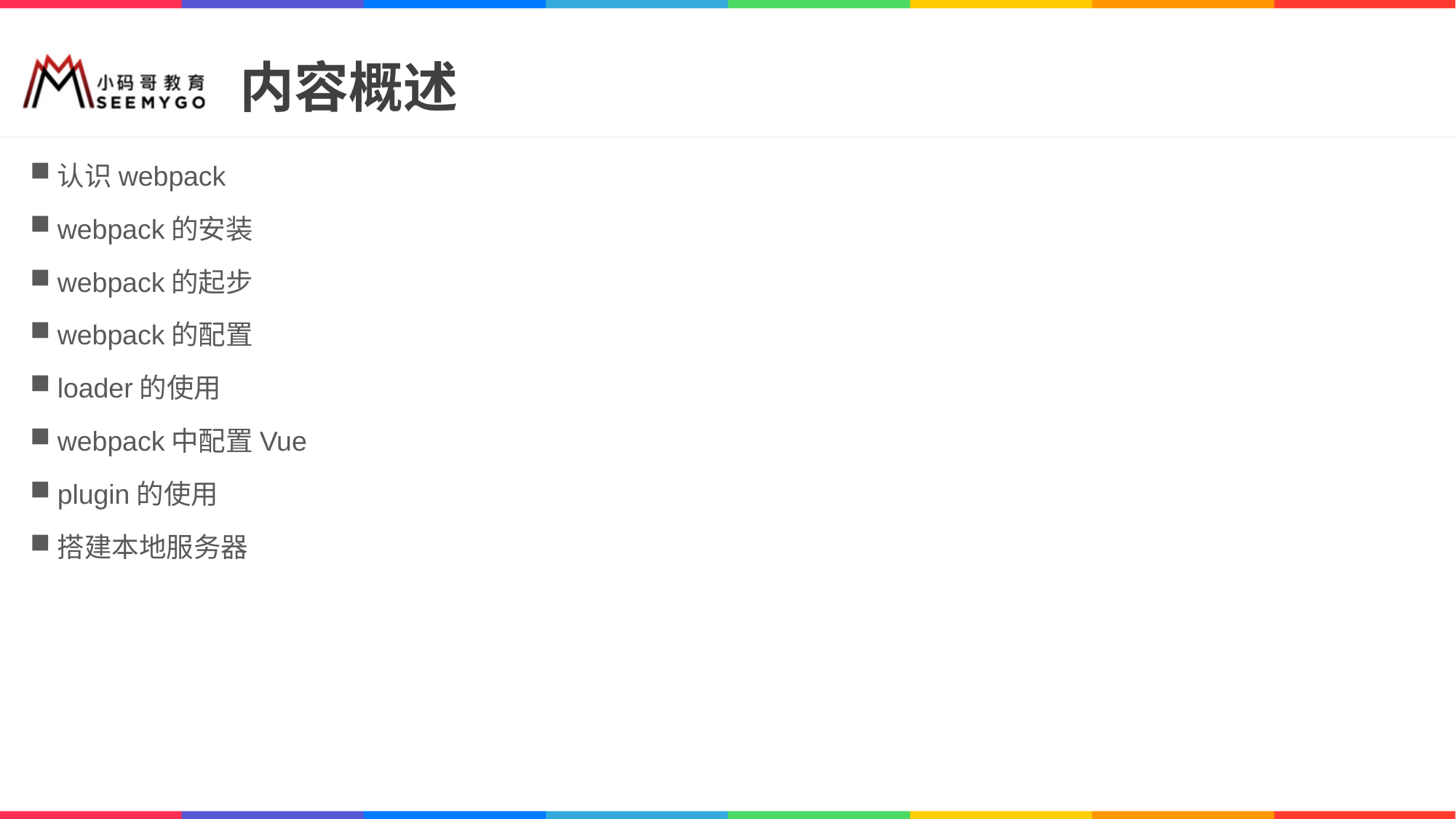

# 内容概述
认识webpack
webpack的安装
webpack的起步
webpack的配置
loader的使用
webpack中配置Vue
plugin的使用
搭建本地服务器